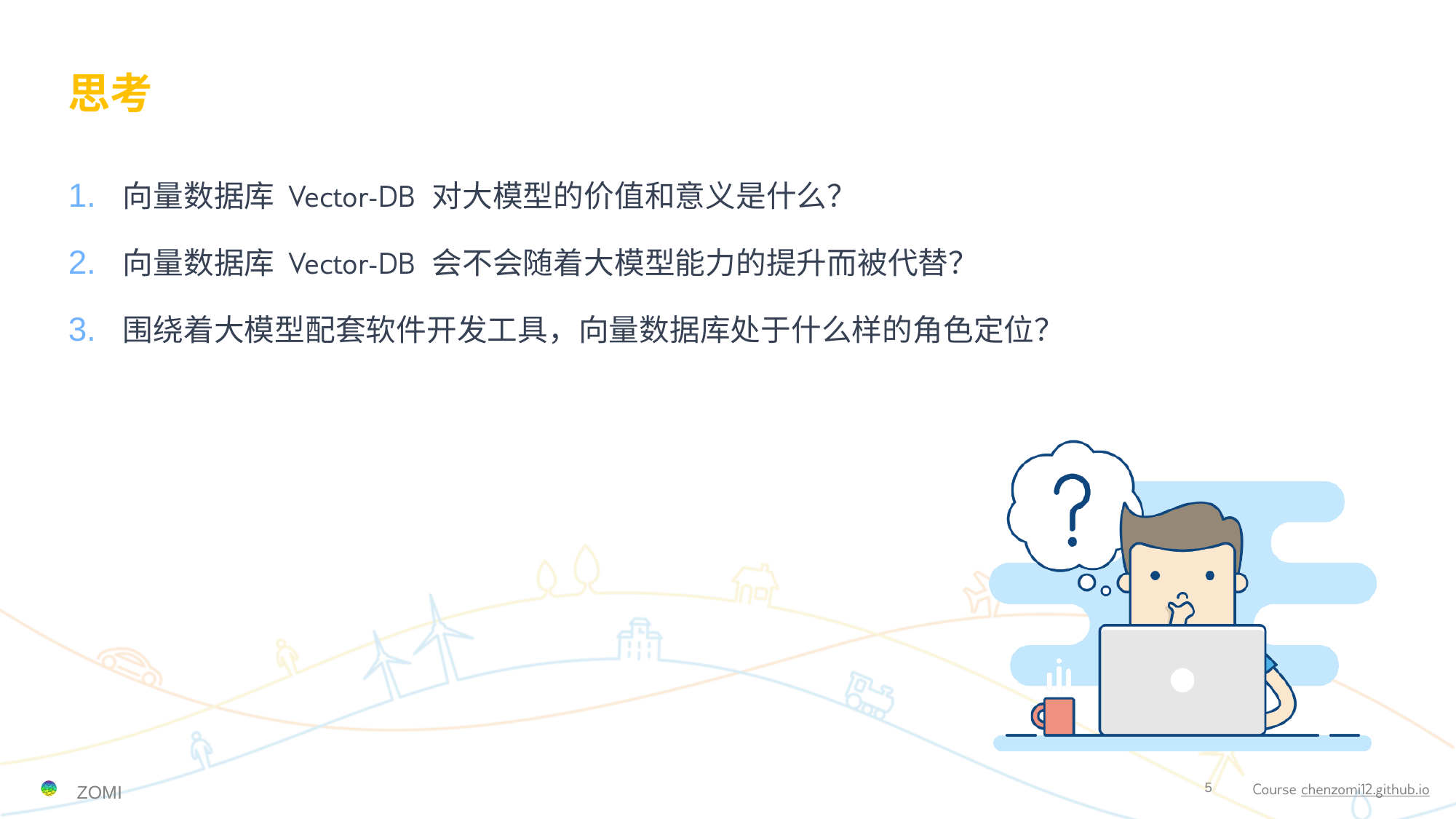

# 思考
向量数据库 Vector-DB 对大模型的价值和意义是什么？
向量数据库 Vector-DB 会不会随着大模型能力的提升而被代替？
围绕着大模型配套软件开发工具，向量数据库处于什么样的角色定位？